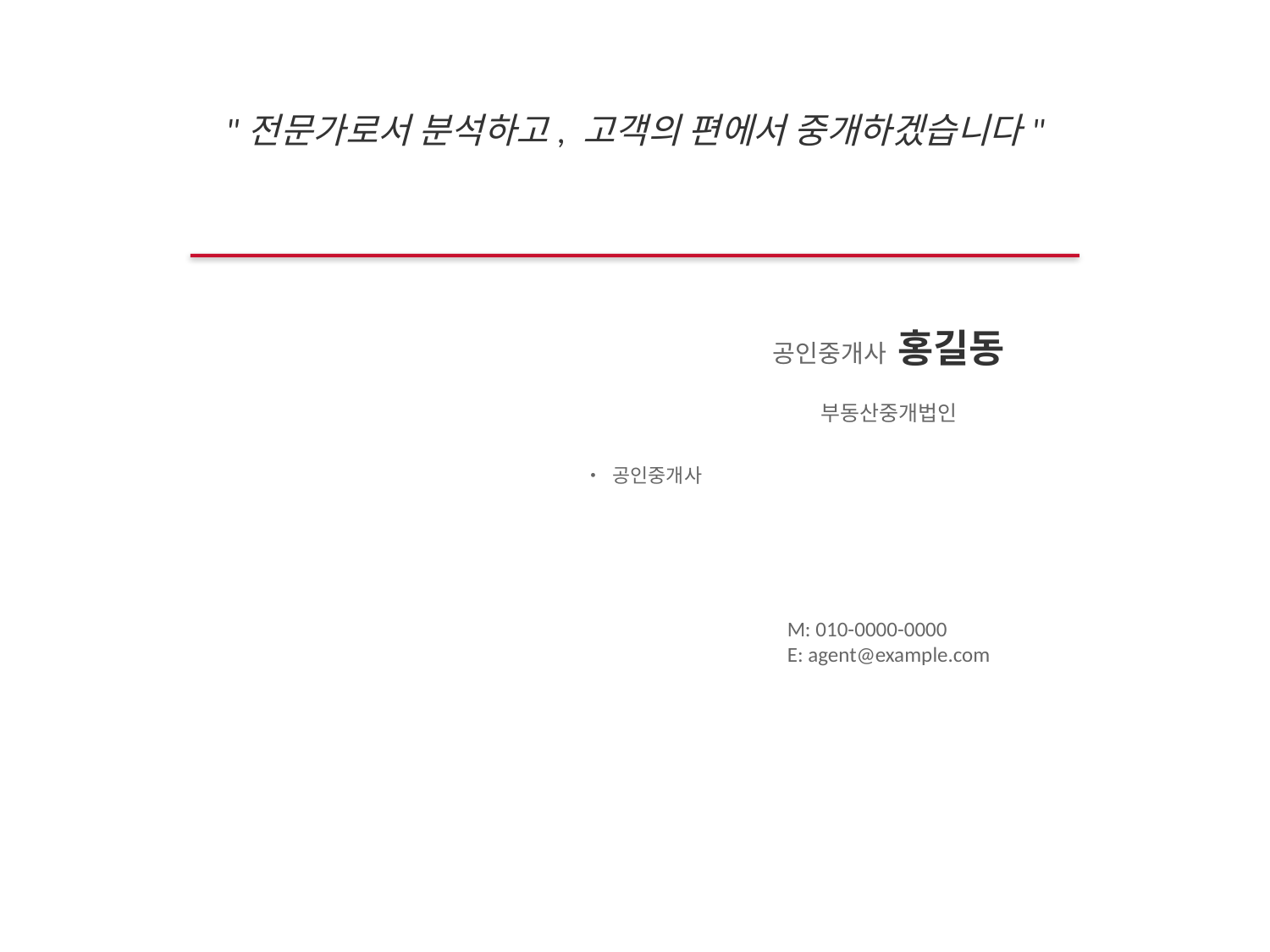

"전문가로서 분석하고, 고객의 편에서 중개하겠습니다"

공인중개사  홍길동
부동산중개법인
• 공인중개사
M: 010-0000-0000
E: agent@example.com